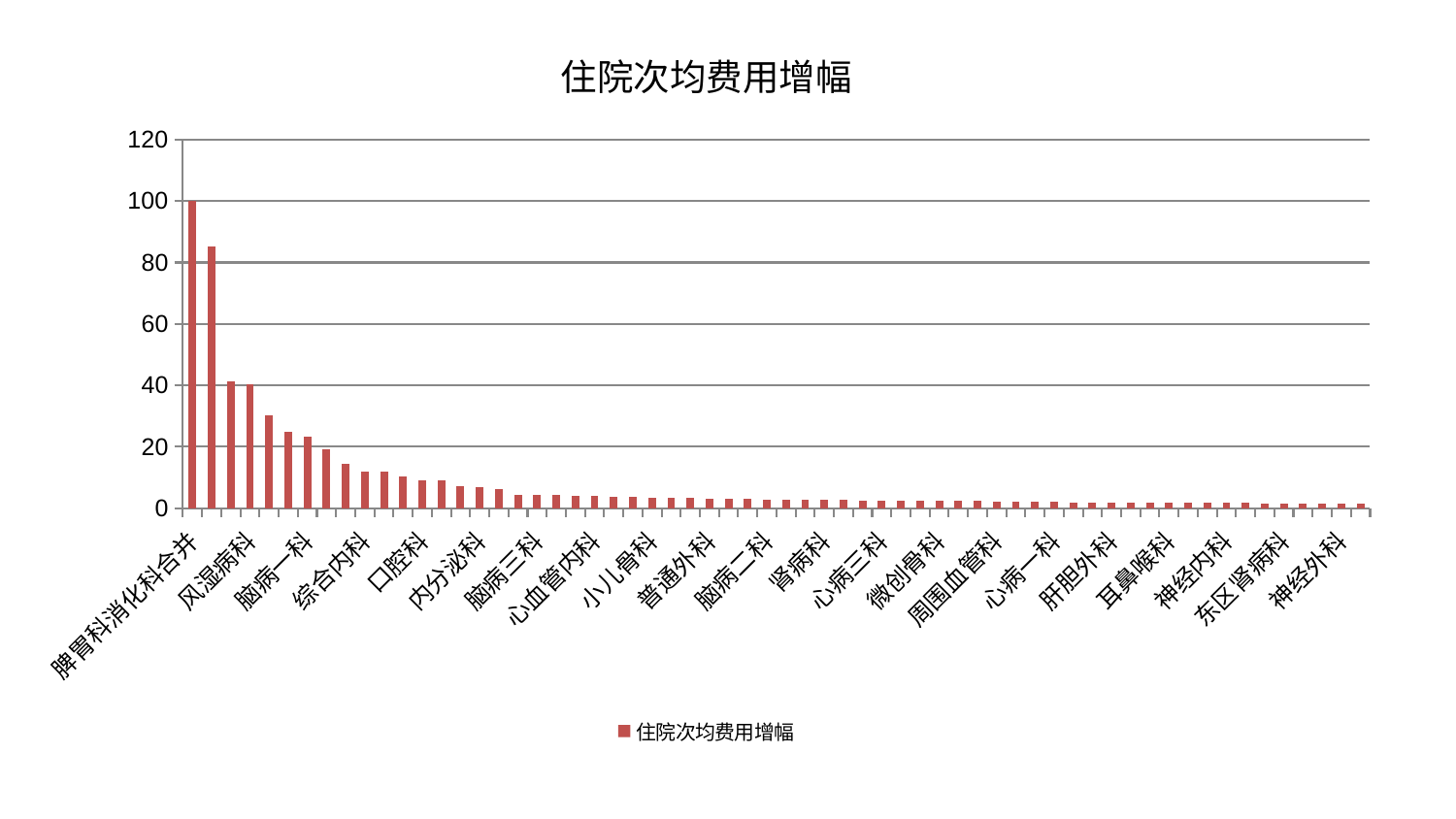

### Chart: 住院次均费用增幅

| Category | 住院次均费用增幅 |
|---|---|
| 脾胃科消化科合并 | 99.99999999999999 |
| 治未病中心 | 85.34704002781454 |
| 重症医学科 | 41.19253213389778 |
| 风湿病科 | 40.416275631514424 |
| 胸外科 | 30.26524397465407 |
| 皮肤科 | 24.9258331335989 |
| 脑病一科 | 23.19901724976247 |
| 运动损伤骨科 | 19.061342985093237 |
| 妇科 | 14.567437295151327 |
| 综合内科 | 12.053591382530218 |
| 眼科 | 12.052728398131858 |
| 医院 | 10.403608040608601 |
| 口腔科 | 9.241743757933916 |
| 乳腺甲状腺外科 | 9.230145595866919 |
| 康复科 | 7.0640037716871635 |
| 内分泌科 | 7.005041305292095 |
| 心病二科 | 6.274691280501493 |
| 东区重症医学科 | 4.439397466868818 |
| 脑病三科 | 4.307492584173394 |
| 关节骨科 | 4.217382466652972 |
| 血液科 | 3.9731552249266393 |
| 心血管内科 | 3.925968551388896 |
| 针灸科 | 3.727972020739234 |
| 脊柱骨科 | 3.6408378337281118 |
| 小儿骨科 | 3.423289170696554 |
| 中医经典科 | 3.390033652518791 |
| 呼吸内科 | 3.273635700883828 |
| 普通外科 | 3.1419212251056994 |
| 小儿推拿科 | 3.1276183461723956 |
| 脾胃病科 | 3.06362050518751 |
| 脑病二科 | 2.873118962906561 |
| 美容皮肤科 | 2.864057220362298 |
| 肝病科 | 2.737929131096765 |
| 肾病科 | 2.7072055210438464 |
| 产科 | 2.6931412264200185 |
| 创伤骨科 | 2.4932180076012878 |
| 心病三科 | 2.4731141085854924 |
| 消化内科 | 2.3970107109291847 |
| 肿瘤内科 | 2.386010308493416 |
| 微创骨科 | 2.3846291683584067 |
| 西区重症医学科 | 2.3496342376483277 |
| 骨科 | 2.2976973748807468 |
| 周围血管科 | 2.1778699115219124 |
| 肛肠科 | 2.1162625137491267 |
| 妇二科 | 2.109085196470298 |
| 心病一科 | 2.0735885368980616 |
| 妇科妇二科合并 | 1.9637490292304125 |
| 肾脏内科 | 1.8388440049627595 |
| 肝胆外科 | 1.8358135209775828 |
| 泌尿外科 | 1.7729306934379734 |
| 中医外治中心 | 1.746069654191684 |
| 耳鼻喉科 | 1.7318893723453235 |
| 显微骨科 | 1.718221169934656 |
| 身心医学科 | 1.71780555416136 |
| 神经内科 | 1.7000789075279334 |
| 老年医学科 | 1.696270748307423 |
| 心病四科 | 1.6778744017079426 |
| 东区肾病科 | 1.6759191262908903 |
| 男科 | 1.6305347865555828 |
| 推拿科 | 1.6301981289580132 |
| 神经外科 | 1.616175173047218 |
| 儿科 | 1.5898172980038119 |
262